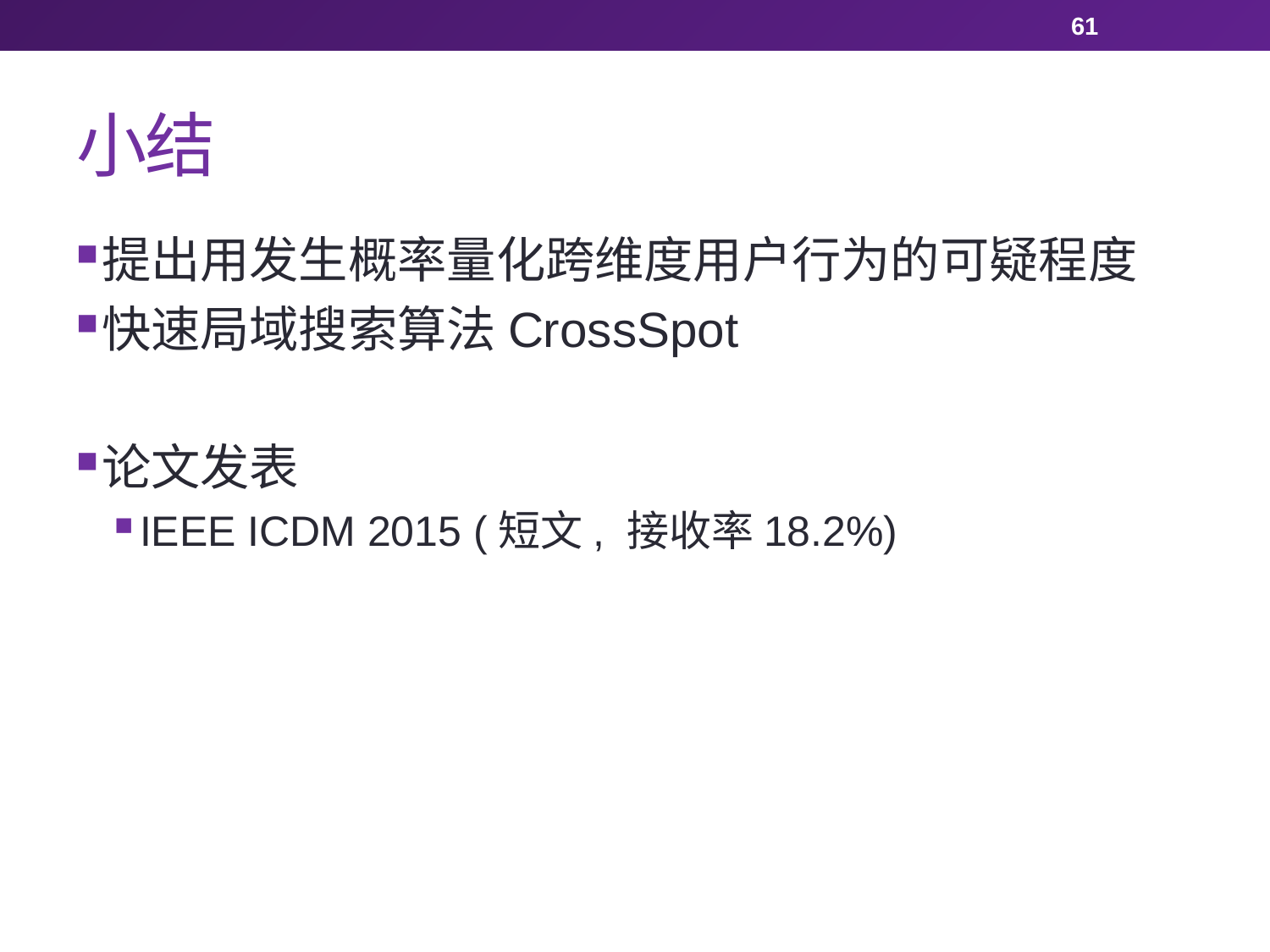

61
# 小结
提出用发生概率量化跨维度用户行为的可疑程度
快速局域搜索算法CrossSpot

论文发表
IEEE ICDM 2015 (短文, 接收率18.2%)